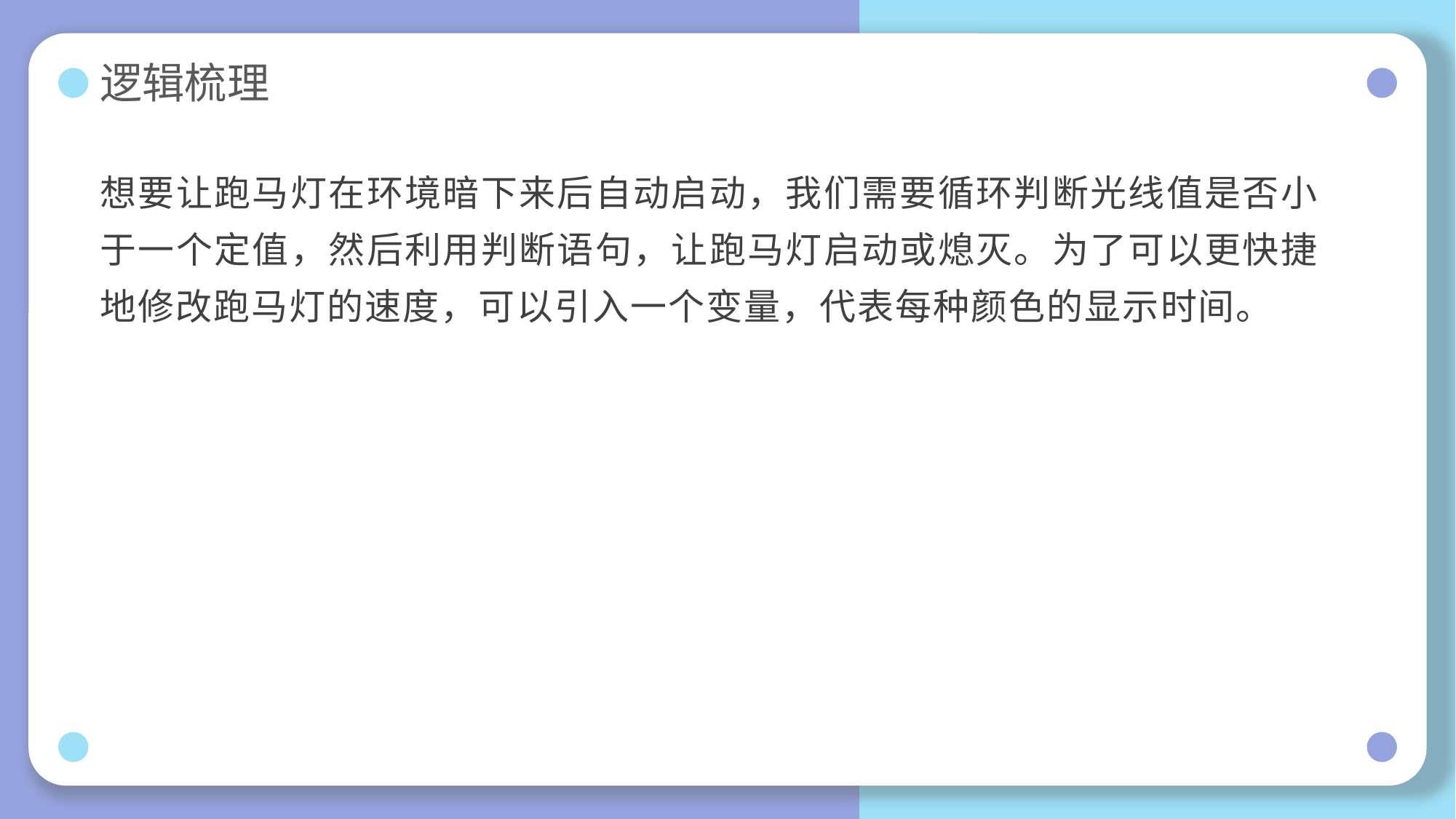

# 逻辑梳理
想要让跑马灯在环境暗下来后自动启动，我们需要循环判断光线值是否小于一个定值，然后利用判断语句，让跑马灯启动或熄灭。为了可以更快捷地修改跑马灯的速度，可以引入一个变量，代表每种颜色的显示时间。